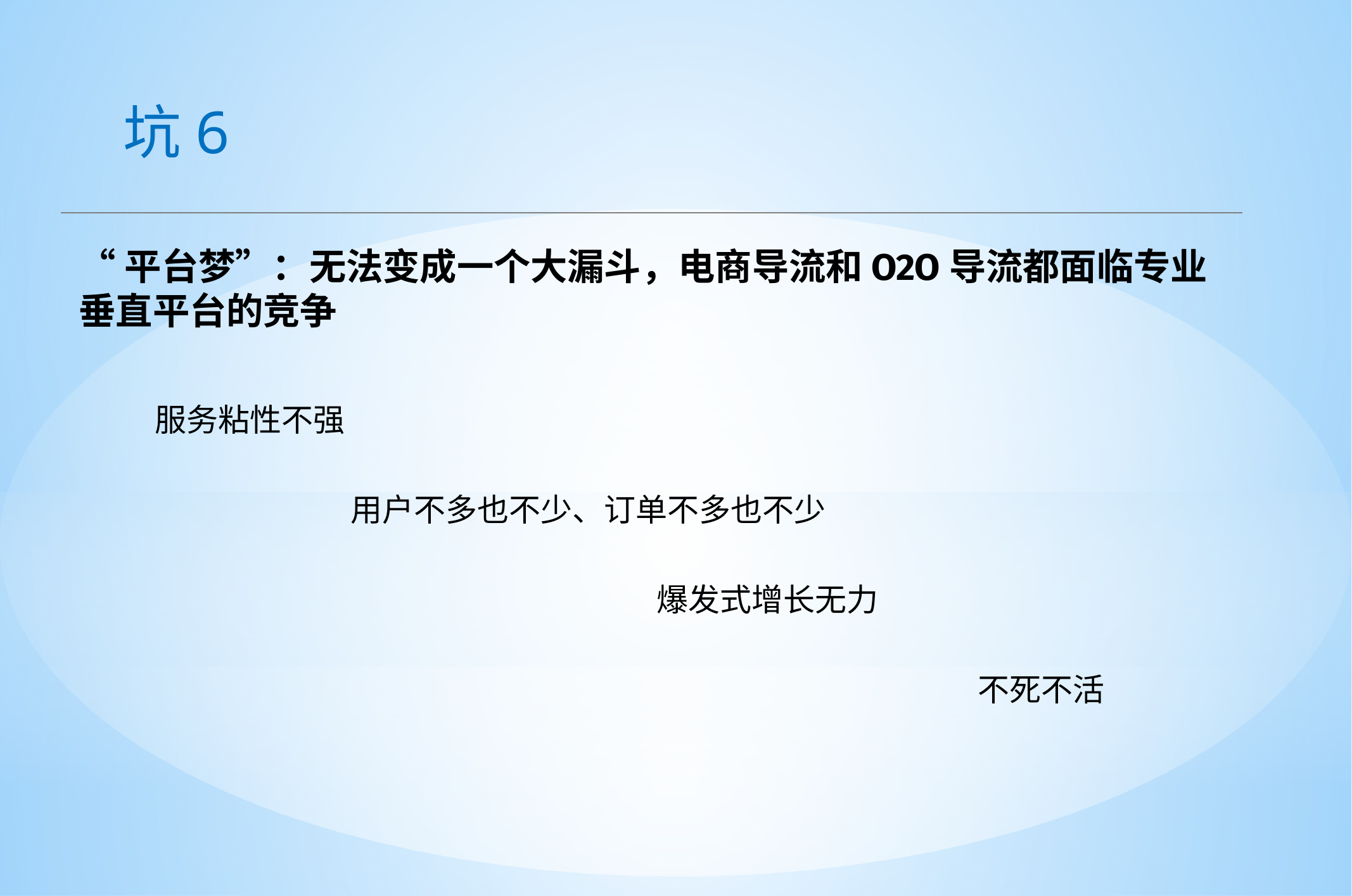

坑6
“平台梦”：无法变成一个大漏斗，电商导流和O2O导流都面临专业垂直平台的竞争
服务粘性不强
用户不多也不少、订单不多也不少
爆发式增长无力
不死不活